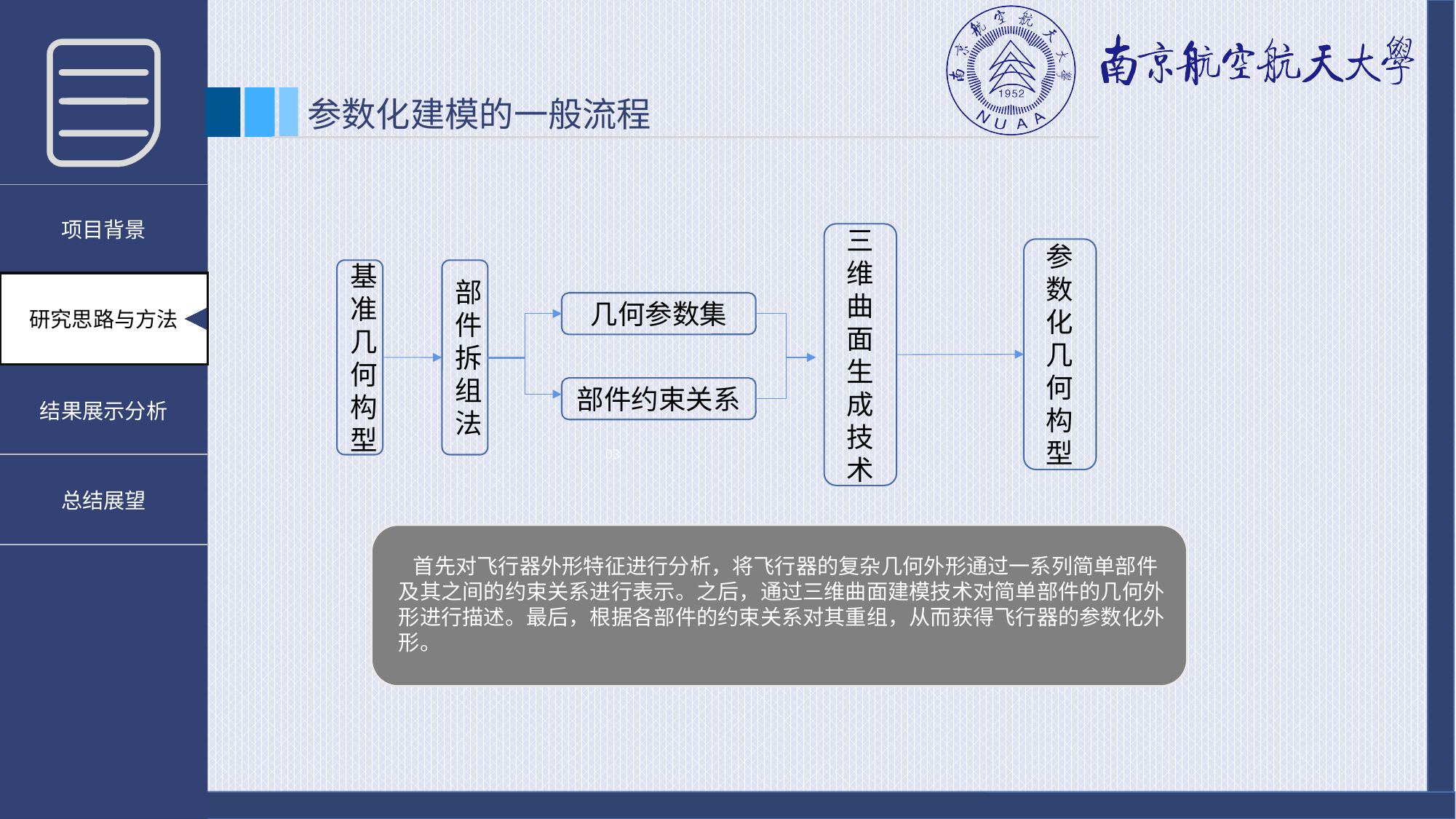

参数化建模的一般流程
三维曲面生成技术
参数化几何构型
基准几何构型
部件拆组法
几何参数集
部件约束关系
03

  首先对飞行器外形特征进行分析，将飞行器的复杂几何外形通过一系列简单部件及其之间的约束关系进行表示。之后，通过三维曲面建模技术对简单部件的几何外形进行描述。最后，根据各部件的约束关系对其重组，从而获得飞行器的参数化外形。